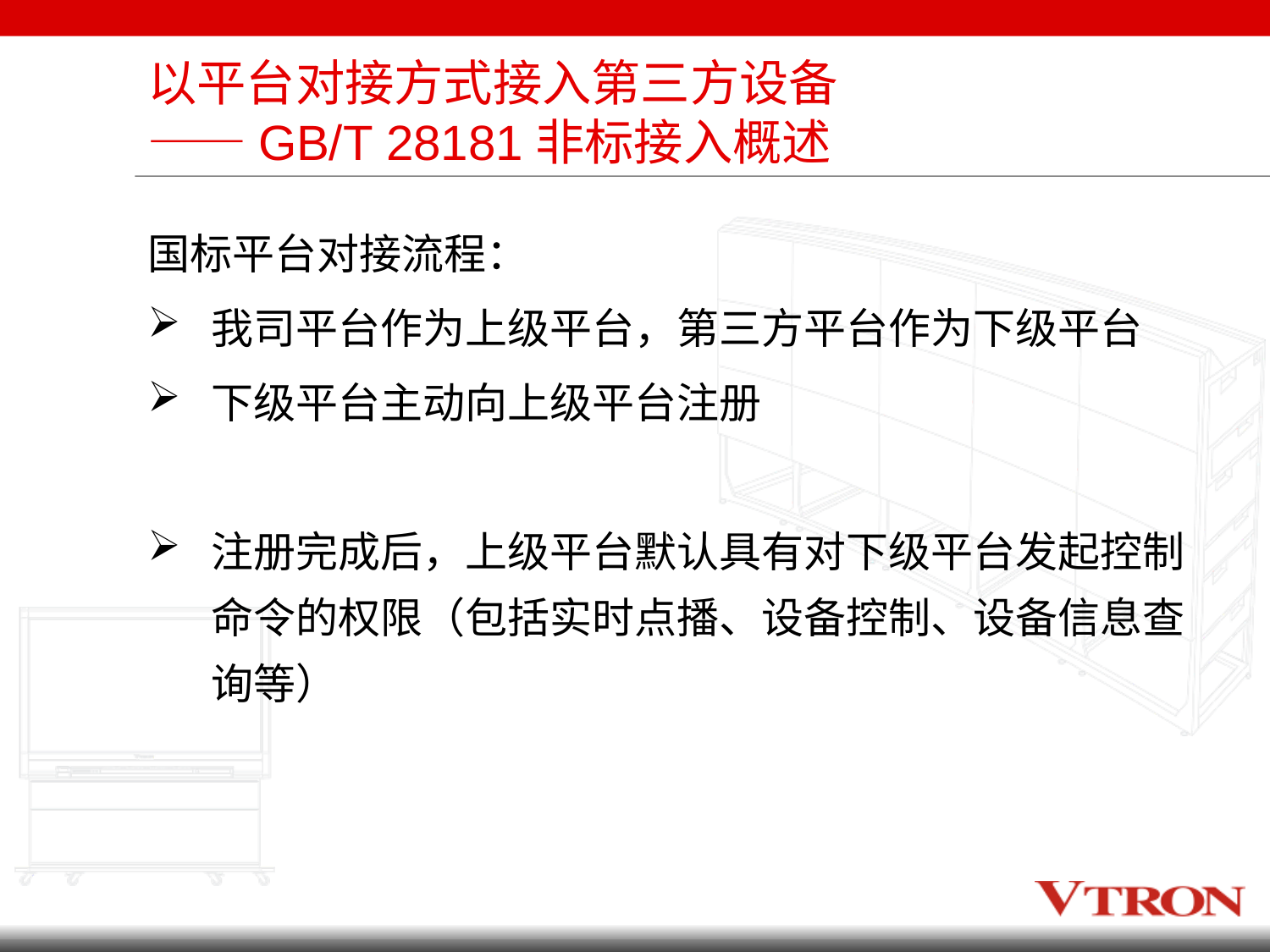

# 以平台对接方式接入第三方设备 ——GB/T 28181非标接入概述
国标平台对接流程：
我司平台作为上级平台，第三方平台作为下级平台
下级平台主动向上级平台注册

注册完成后，上级平台默认具有对下级平台发起控制命令的权限（包括实时点播、设备控制、设备信息查询等）